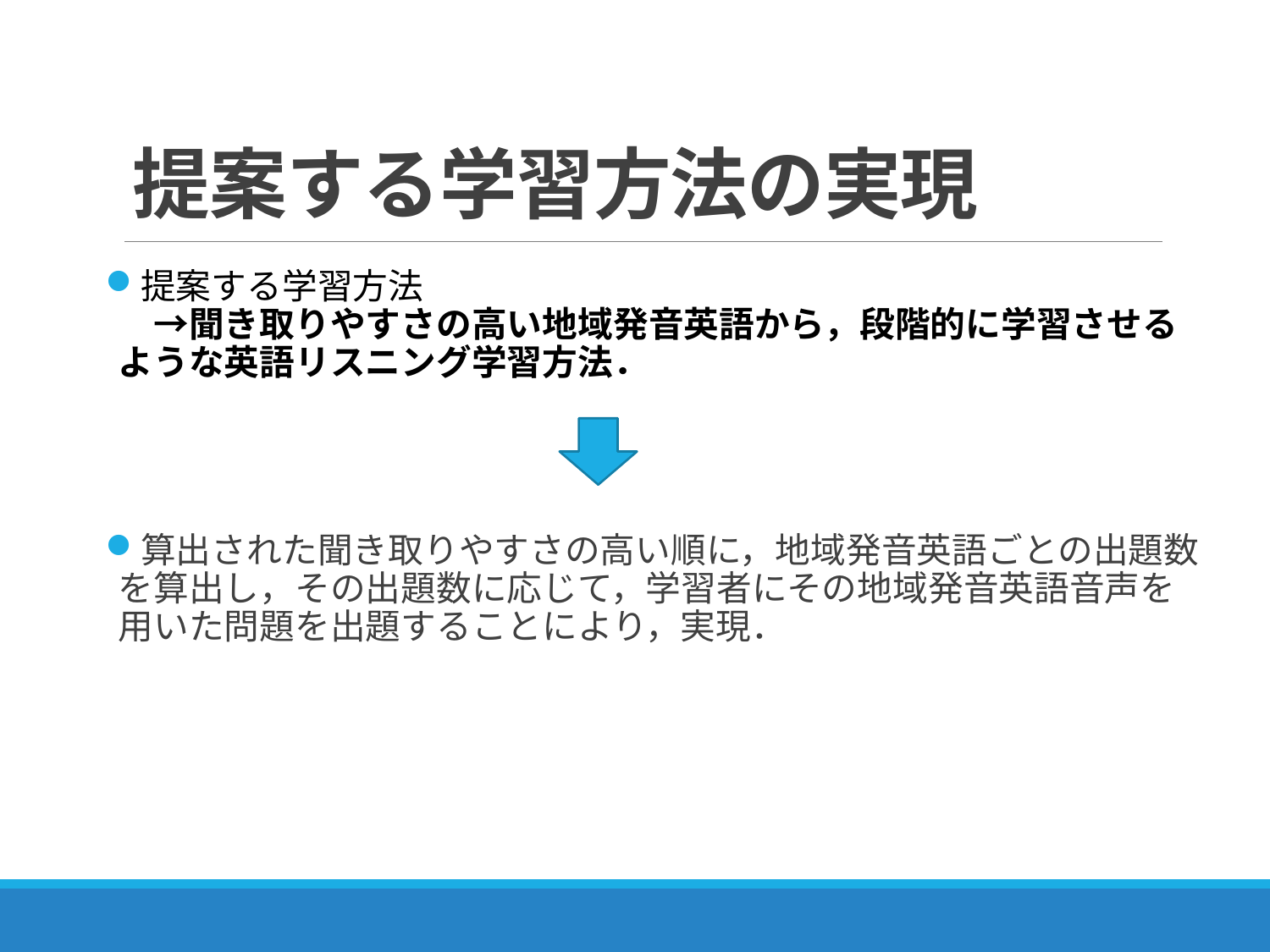

# 提案する学習方法の実現
提案する学習方法　　　　　　　　　　　　　　　　　　　　　　　→聞き取りやすさの高い地域発音英語から，段階的に学習させるような英語リスニング学習方法．

算出された聞き取りやすさの高い順に，地域発音英語ごとの出題数を算出し，その出題数に応じて，学習者にその地域発音英語音声を用いた問題を出題することにより，実現．

14